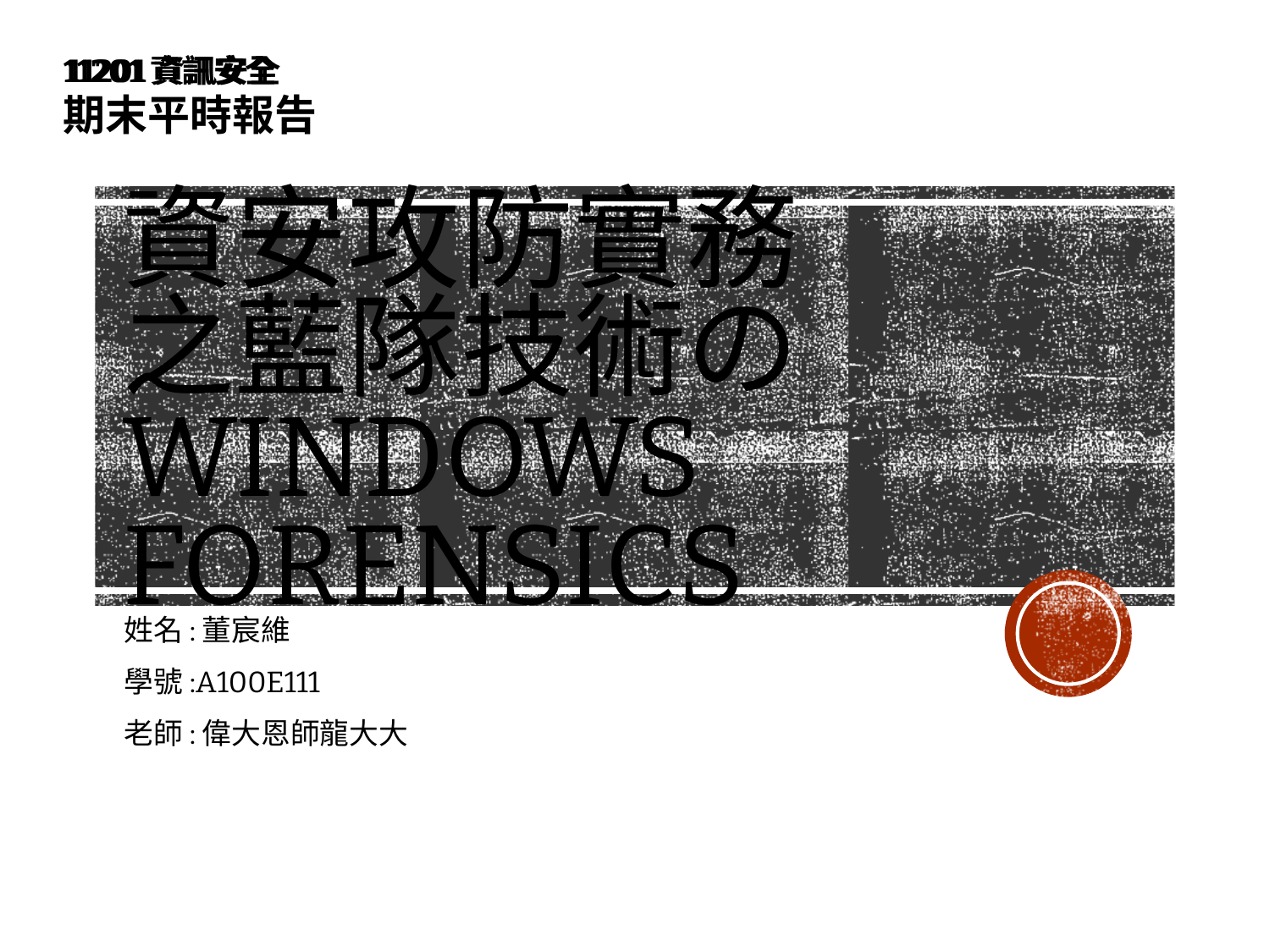

11201資訊安全
11201資訊安全
期末平時報告
# 資安攻防實務 之藍隊技術の Windows Forensics
姓名:董宸維
學號:A100E111
老師:偉大恩師龍大大